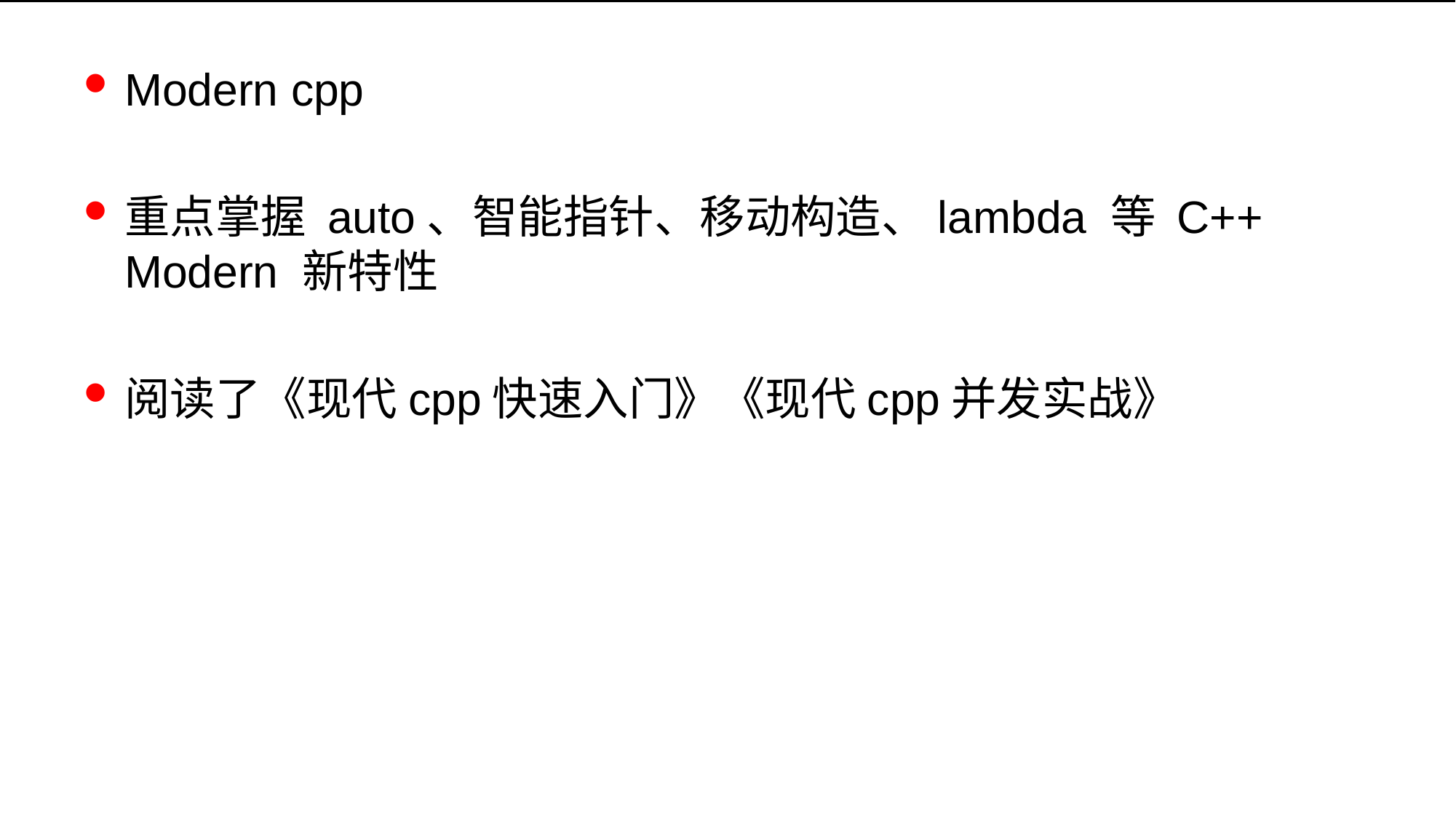

Modern cpp

重点掌握 auto、智能指针、移动构造、lambda 等 C++ Modern 新特性

阅读了《现代cpp快速入门》《现代cpp并发实战》